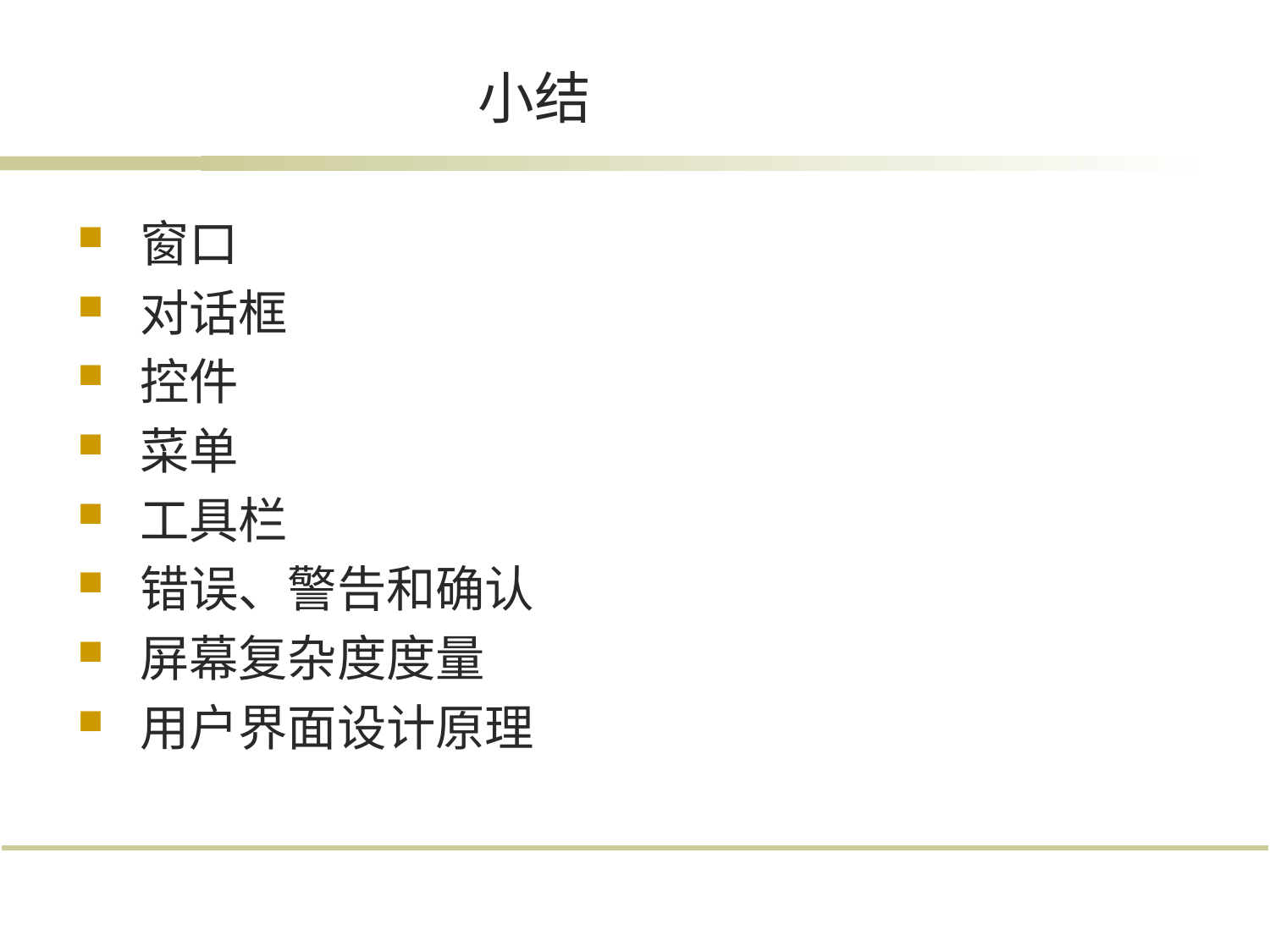

# 小结
窗口
对话框
控件
菜单
工具栏
错误、警告和确认
屏幕复杂度度量
用户界面设计原理